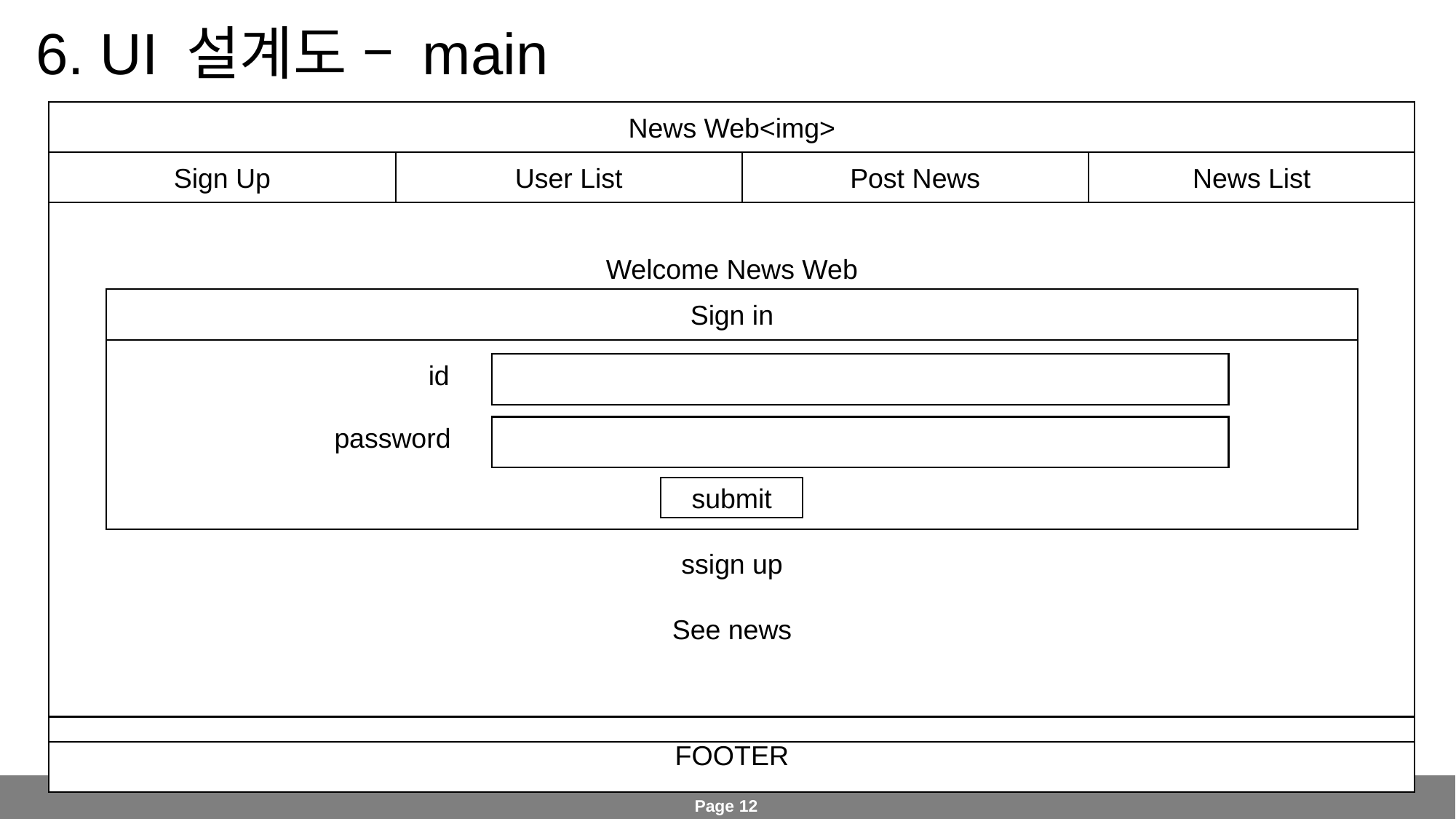

# 6. UI 설계도 – main

News Web<img>
Sign Up
User List
Post News
News List
Welcome News Web

ssign up

See news

Sign in
id

password

submit
FOOTER